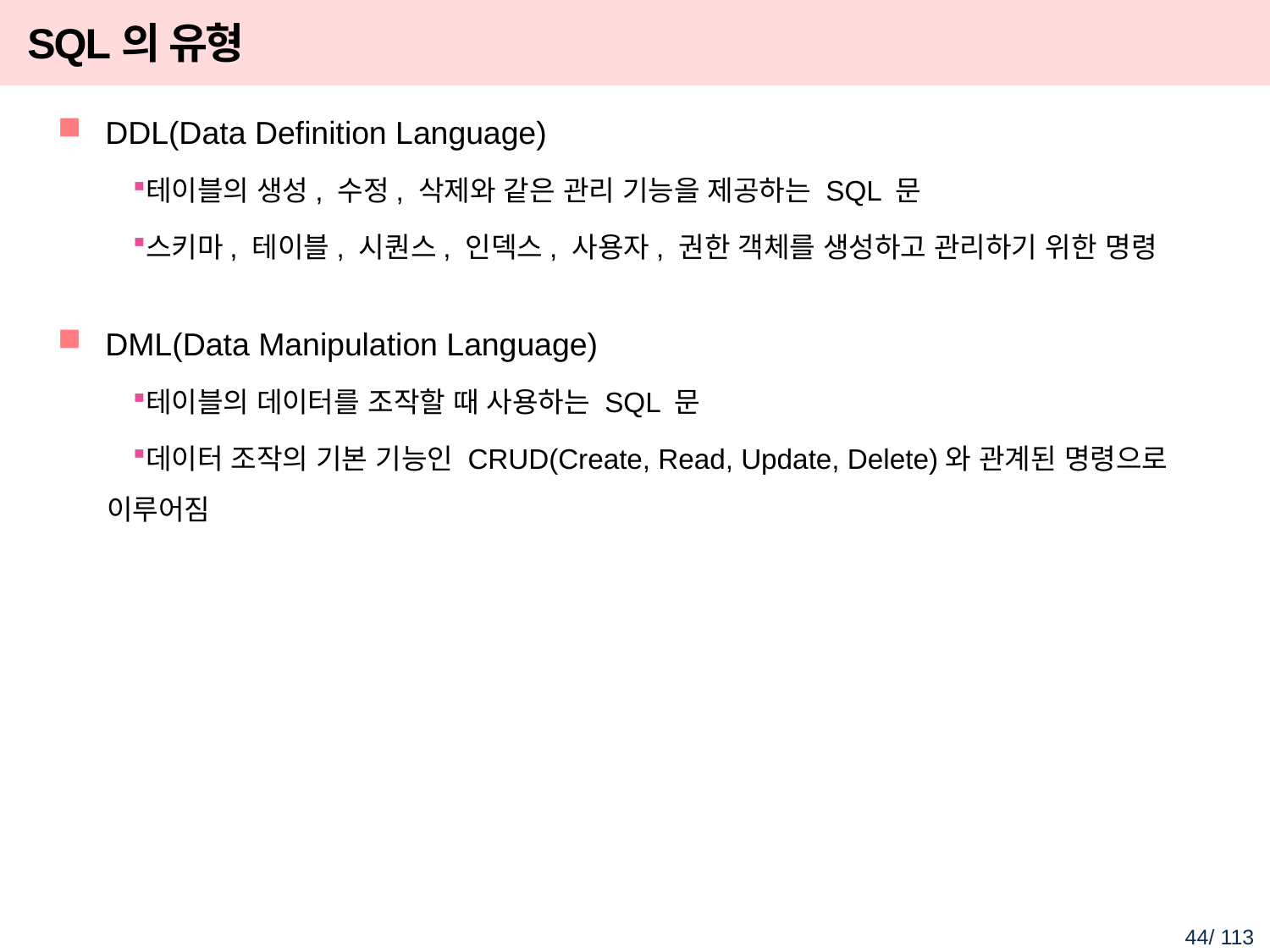

# SQL의 유형
DDL(Data Definition Language)
테이블의 생성, 수정, 삭제와 같은 관리 기능을 제공하는 SQL 문
스키마, 테이블, 시퀀스, 인덱스, 사용자, 권한 객체를 생성하고 관리하기 위한 명령

DML(Data Manipulation Language)
테이블의 데이터를 조작할 때 사용하는 SQL 문
데이터 조작의 기본 기능인 CRUD(Create, Read, Update, Delete)와 관계된 명령으로 이루어짐